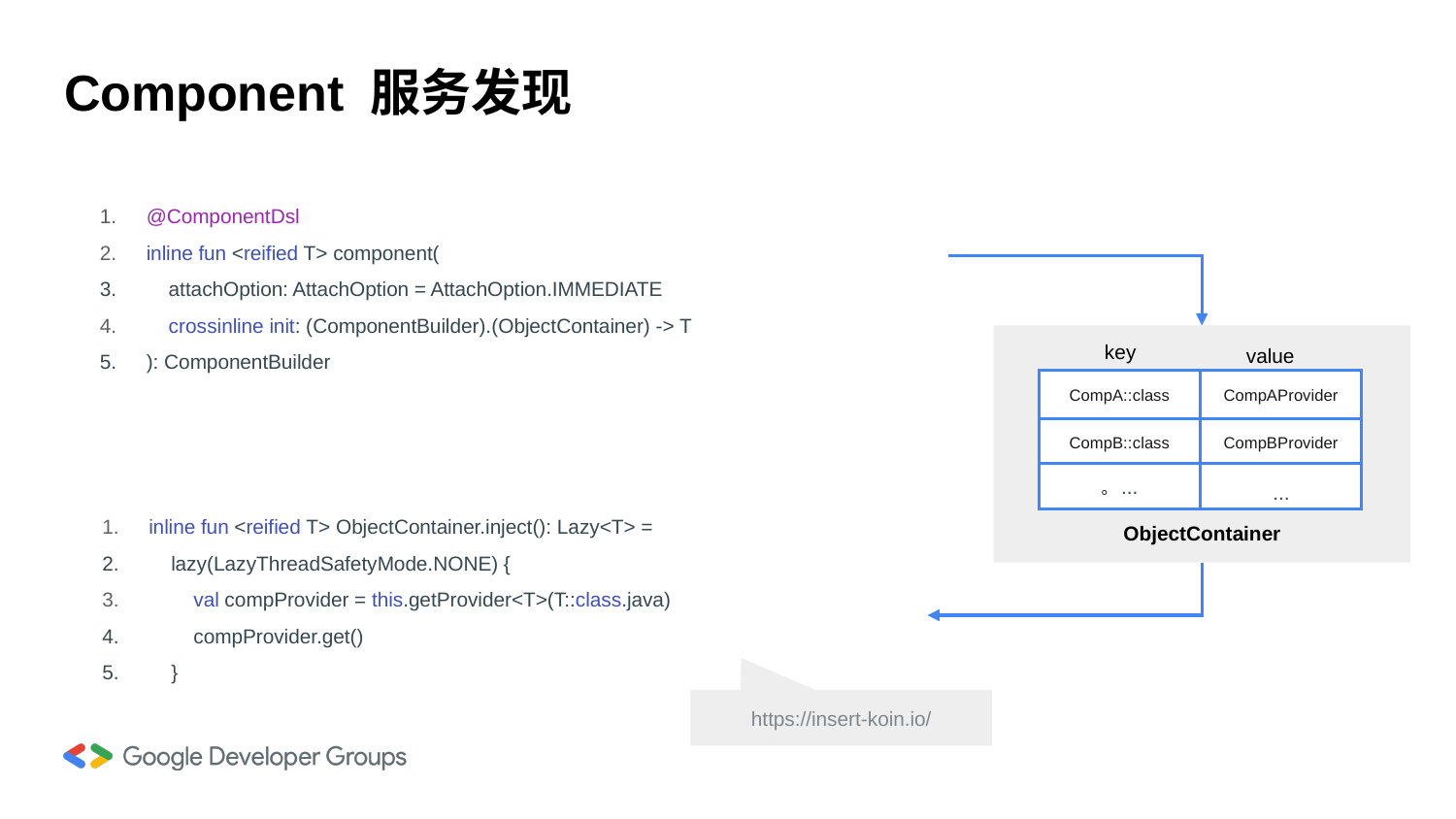

# Component 服务发现
@ComponentDsl
inline fun <reified T> component(
    attachOption: AttachOption = AttachOption.IMMEDIATE
    crossinline init: (ComponentBuilder).(ObjectContainer) -> T
): ComponentBuilder

key
value
CompA::class
CompAProvider
CompB::class
CompBProvider
。...
...
inline fun <reified T> ObjectContainer.inject(): Lazy<T> =
    lazy(LazyThreadSafetyMode.NONE) {
        val compProvider = this.getProvider<T>(T::class.java)
        compProvider.get()
    }

ObjectContainer
https://insert-koin.io/